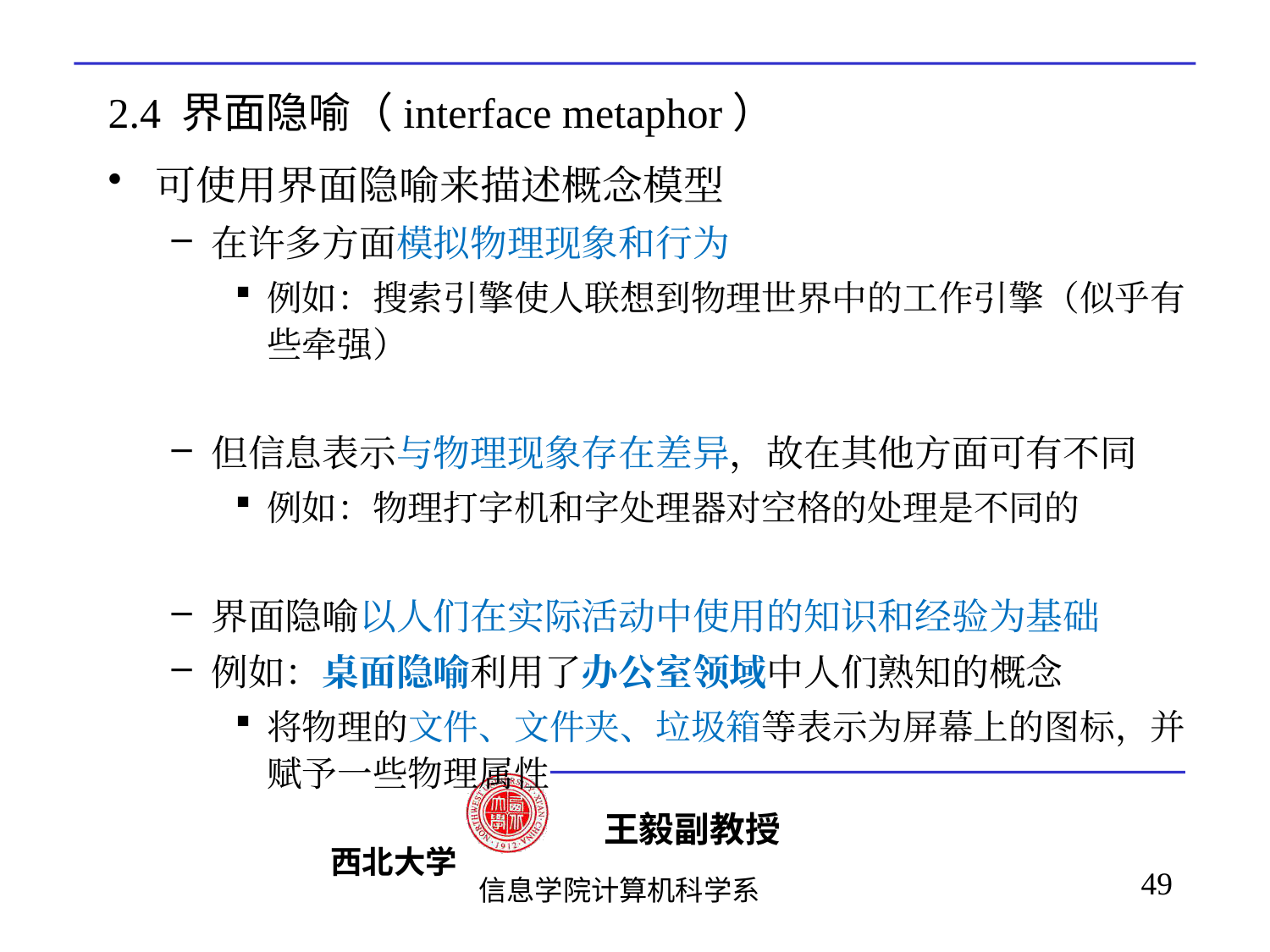

# 2.4 界面隐喻（interface metaphor）
可使用界面隐喻来描述概念模型
在许多方面模拟物理现象和行为
例如：搜索引擎使人联想到物理世界中的工作引擎（似乎有些牵强）

但信息表示与物理现象存在差异，故在其他方面可有不同
例如：物理打字机和字处理器对空格的处理是不同的

界面隐喻以人们在实际活动中使用的知识和经验为基础
例如：桌面隐喻利用了办公室领域中人们熟知的概念
将物理的文件、文件夹、垃圾箱等表示为屏幕上的图标，并赋予一些物理属性
49